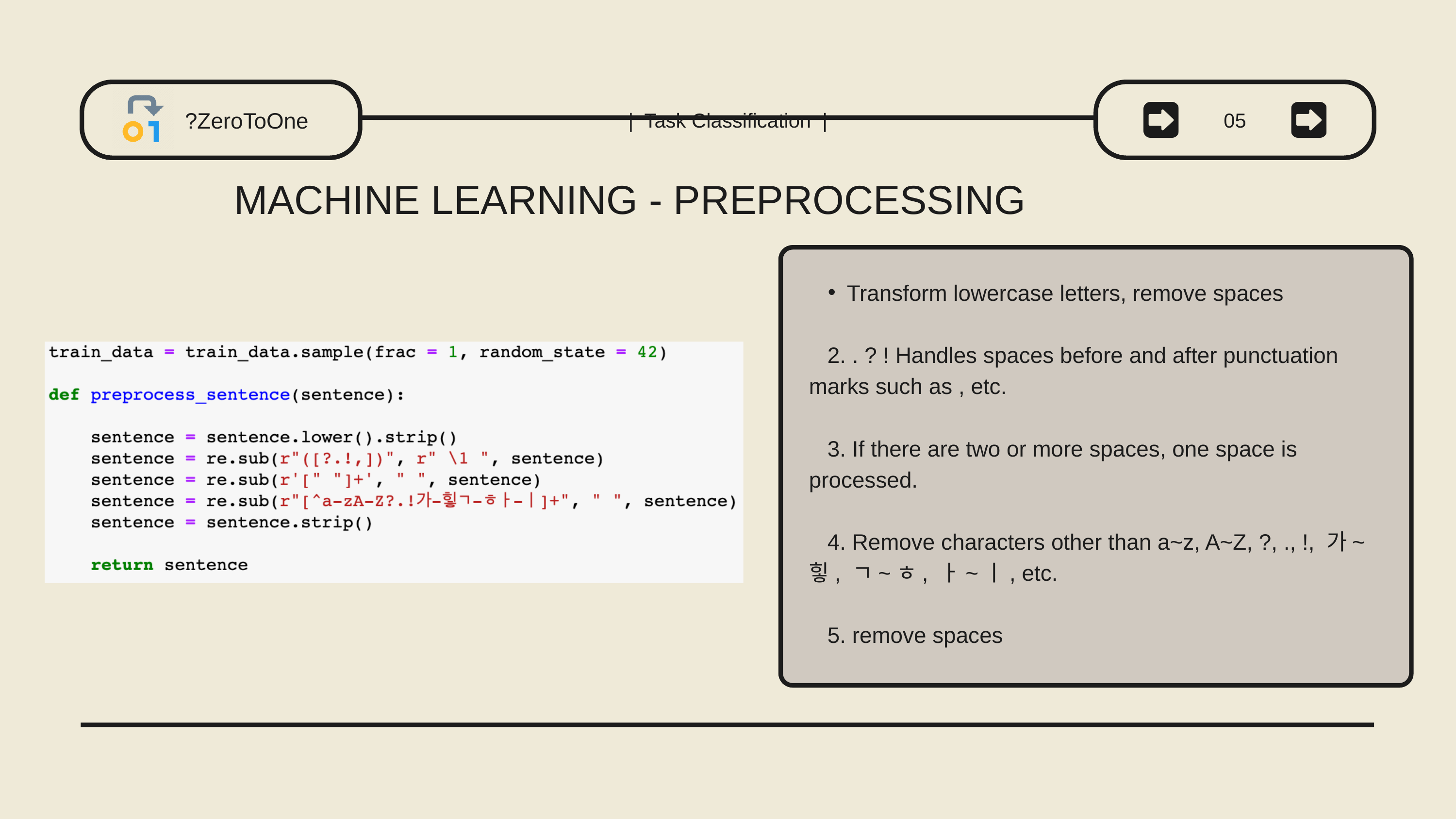

?ZeroToOne
|  Task Classification  |
08
05

MACHINE LEARNING - PREPROCESSING

Transform lowercase letters, remove spaces

   2. . ? ! Handles spaces before and after punctuation marks such as , etc.

   3. If there are two or more spaces, one space is processed.

   4. Remove characters other than a~z, A~Z, ?, ., !, 가~힣, ㄱ~ㅎ, ㅏ~ㅣ, etc.

   5. remove spaces